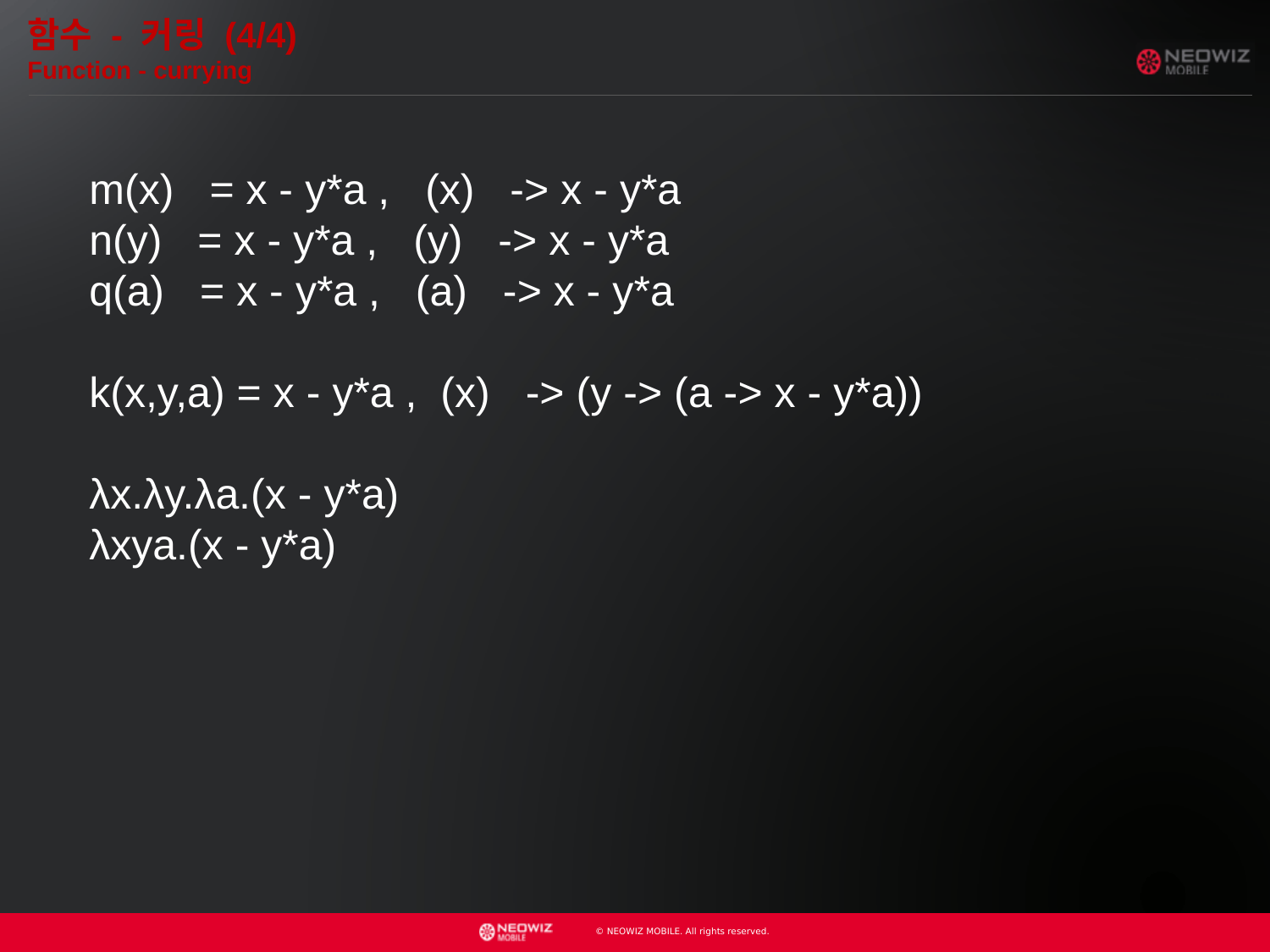

함수 - 커링 (4/4)
Function - currying
 m(x)   = x - y*a ,   (x)   -> x - y*a
 n(y)   = x - y*a ,   (y)   -> x - y*a
 q(a)   = x - y*a ,   (a)   -> x - y*a

 k(x,y,a) = x - y*a ,  (x)   -> (y -> (a -> x - y*a))

 λx.λy.λa.(x - y*a)
 λxya.(x - y*a)